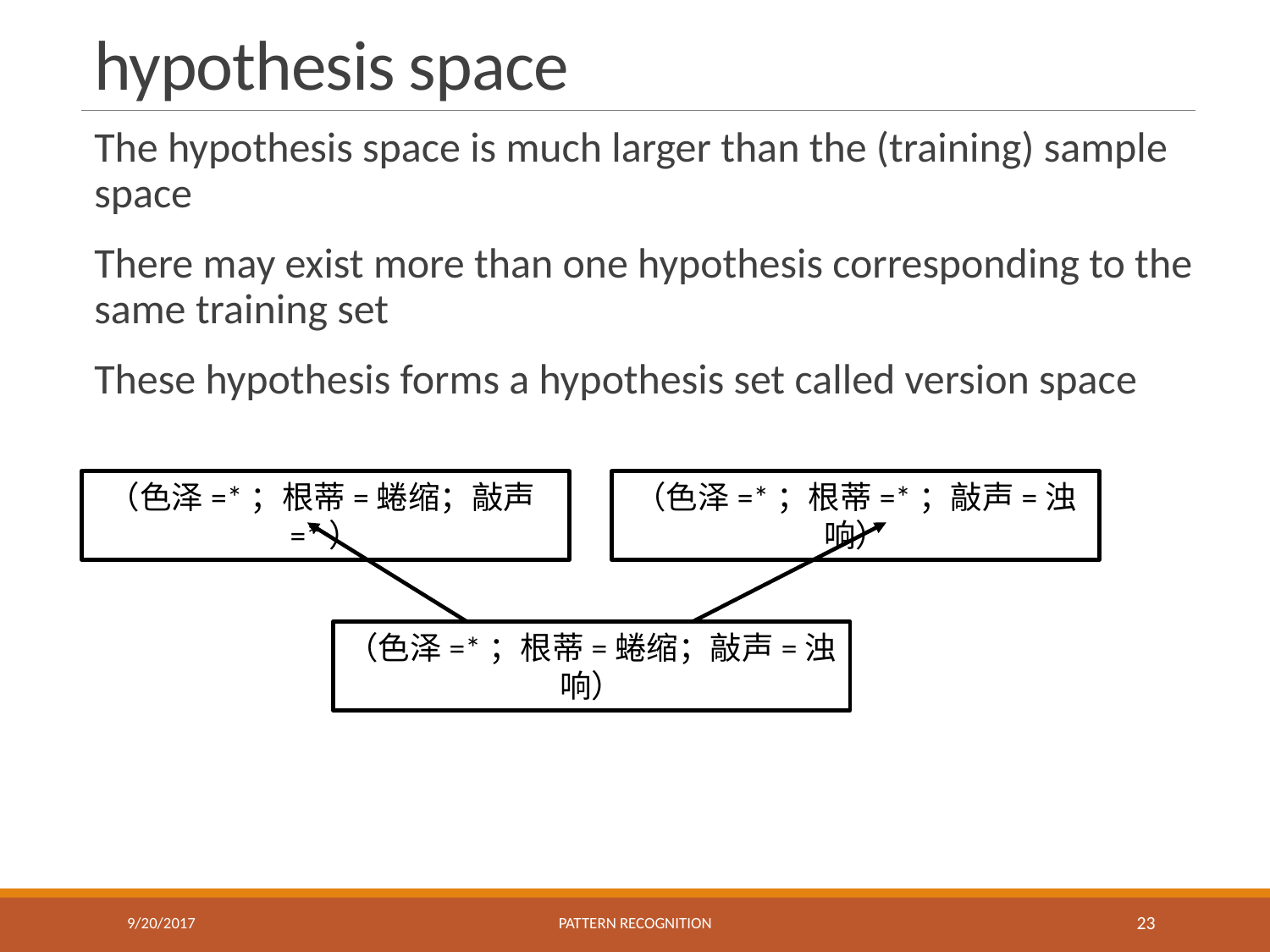

# hypothesis space
The hypothesis space is much larger than the (training) sample space
There may exist more than one hypothesis corresponding to the same training set
These hypothesis forms a hypothesis set called version space
（色泽=*；根蒂=蜷缩；敲声=*）
（色泽=*；根蒂=*；敲声=浊响）
（色泽=*；根蒂=蜷缩；敲声=浊响）
9/20/2017
Pattern recognition
23